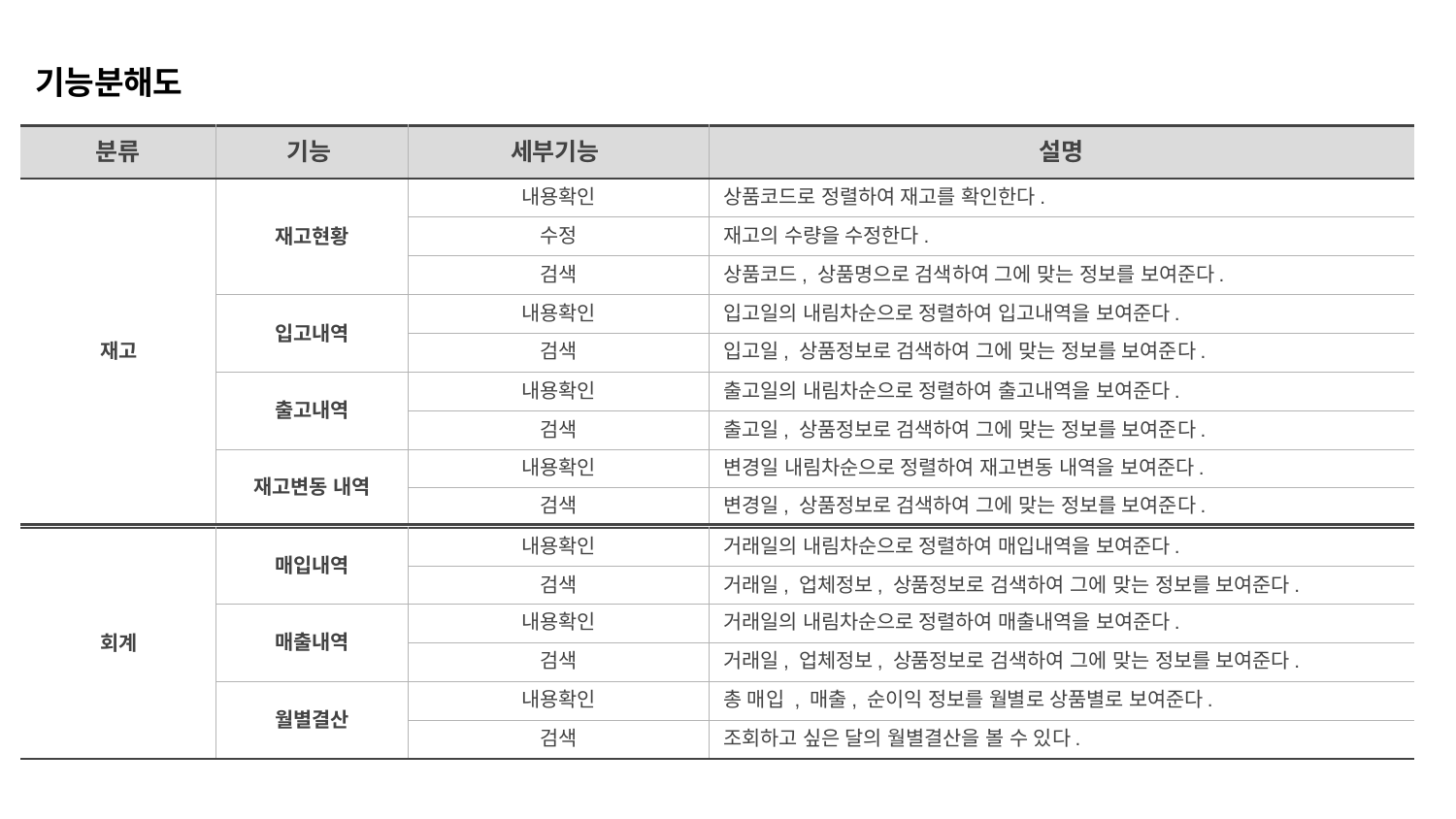

기능분해도
| 분류 | 기능 | 세부기능 | 설명 |
| --- | --- | --- | --- |
| 재고 | 재고현황 | 내용확인 | 상품코드로 정렬하여 재고를 확인한다. |
|  |  | 수정 | 재고의 수량을 수정한다. |
|  |  | 검색 | 상품코드, 상품명으로 검색하여 그에 맞는 정보를 보여준다. |
|  | 입고내역 | 내용확인 | 입고일의 내림차순으로 정렬하여 입고내역을 보여준다. |
|  |  | 검색 | 입고일, 상품정보로 검색하여 그에 맞는 정보를 보여준다. |
|  | 출고내역 | 내용확인 | 출고일의 내림차순으로 정렬하여 출고내역을 보여준다. |
|  |  | 검색 | 출고일, 상품정보로 검색하여 그에 맞는 정보를 보여준다. |
|  | 재고변동 내역 | 내용확인 | 변경일 내림차순으로 정렬하여 재고변동 내역을 보여준다. |
|  |  | 검색 | 변경일, 상품정보로 검색하여 그에 맞는 정보를 보여준다. |
| 회계 | 매입내역 | 내용확인 | 거래일의 내림차순으로 정렬하여 매입내역을 보여준다. |
| --- | --- | --- | --- |
|  |  | 검색 | 거래일, 업체정보, 상품정보로 검색하여 그에 맞는 정보를 보여준다. |
|  | 매출내역 | 내용확인 | 거래일의 내림차순으로 정렬하여 매출내역을 보여준다. |
|  |  | 검색 | 거래일, 업체정보, 상품정보로 검색하여 그에 맞는 정보를 보여준다. |
|  | 월별결산 | 내용확인 | 총 매입 , 매출, 순이익 정보를 월별로 상품별로 보여준다. |
|  |  | 검색 | 조회하고 싶은 달의 월별결산을 볼 수 있다. |